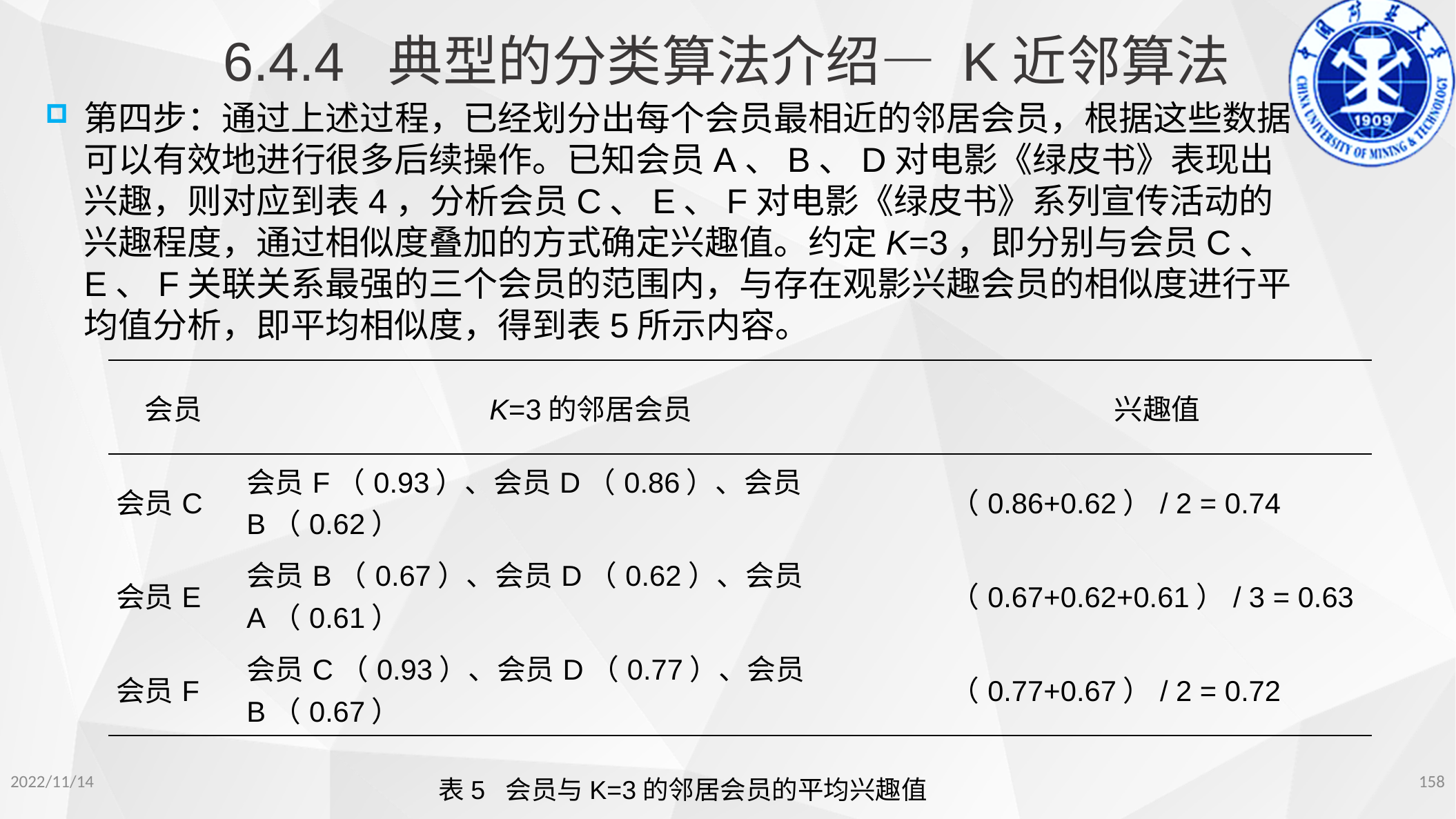

6.4.4  典型的分类算法介绍— K近邻算法
第四步：通过上述过程，已经划分出每个会员最相近的邻居会员，根据这些数据可以有效地进行很多后续操作。已知会员A、B、D对电影《绿皮书》表现出兴趣，则对应到表4，分析会员C、E、F对电影《绿皮书》系列宣传活动的兴趣程度，通过相似度叠加的方式确定兴趣值。约定K=3，即分别与会员C、E、F关联关系最强的三个会员的范围内，与存在观影兴趣会员的相似度进行平均值分析，即平均相似度，得到表5所示内容。
| 会员 | K=3的邻居会员 | 兴趣值 |
| --- | --- | --- |
| 会员C | 会员F（0.93）、会员D（0.86）、会员B（0.62） | （0.86+0.62）/ 2 = 0.74 |
| 会员E | 会员B（0.67）、会员D（0.62）、会员A（0.61） | （0.67+0.62+0.61）/ 3 = 0.63 |
| 会员F | 会员C（0.93）、会员D（0.77）、会员B（0.67） | （0.77+0.67）/ 2 = 0.72 |
158
2022/11/14
表5  会员与K=3的邻居会员的平均兴趣值